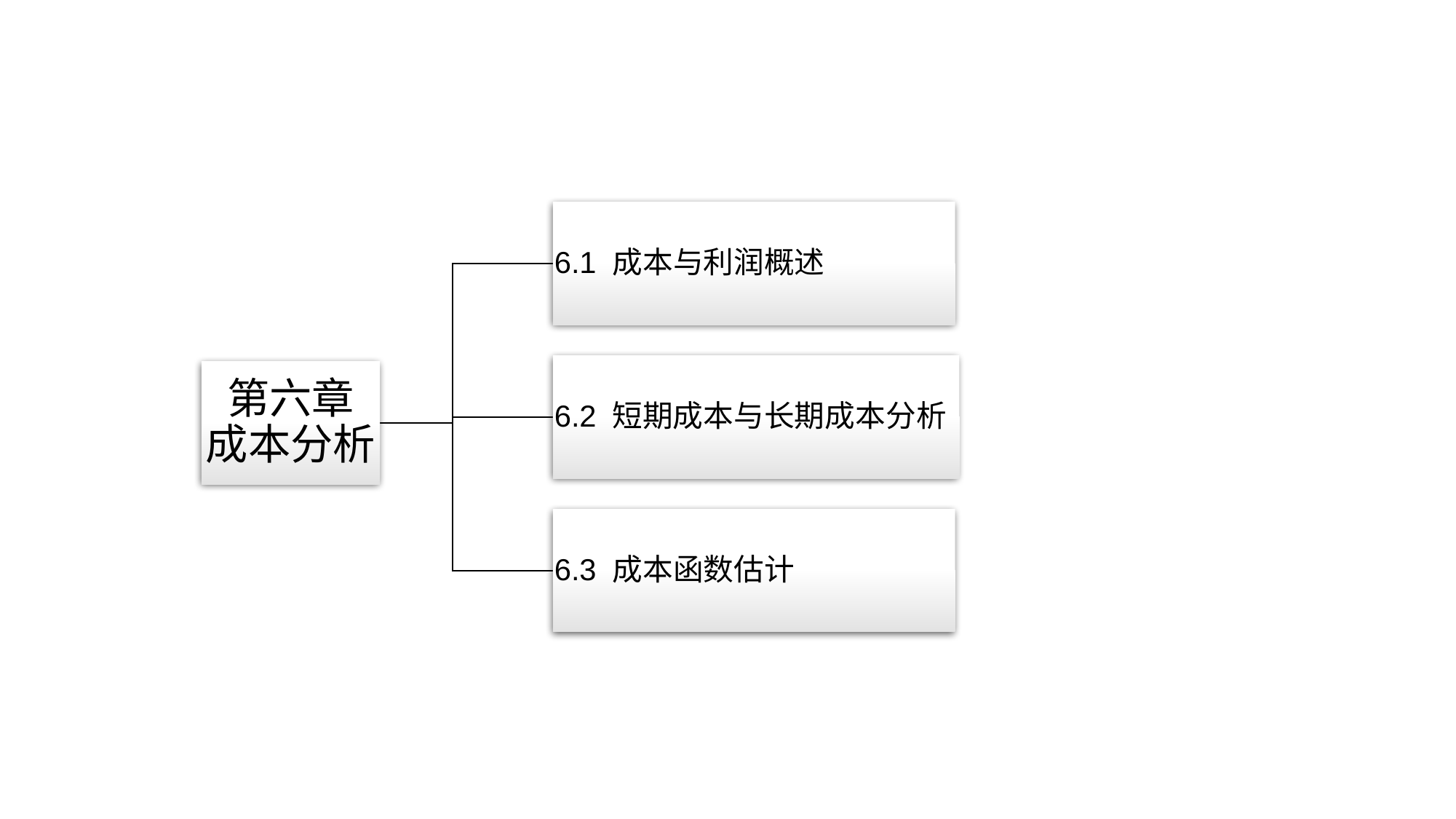

第六章 成本分析
6.1 成本与利润概述
6.2 短期成本与长期成本分析
6.3 成本函数估计